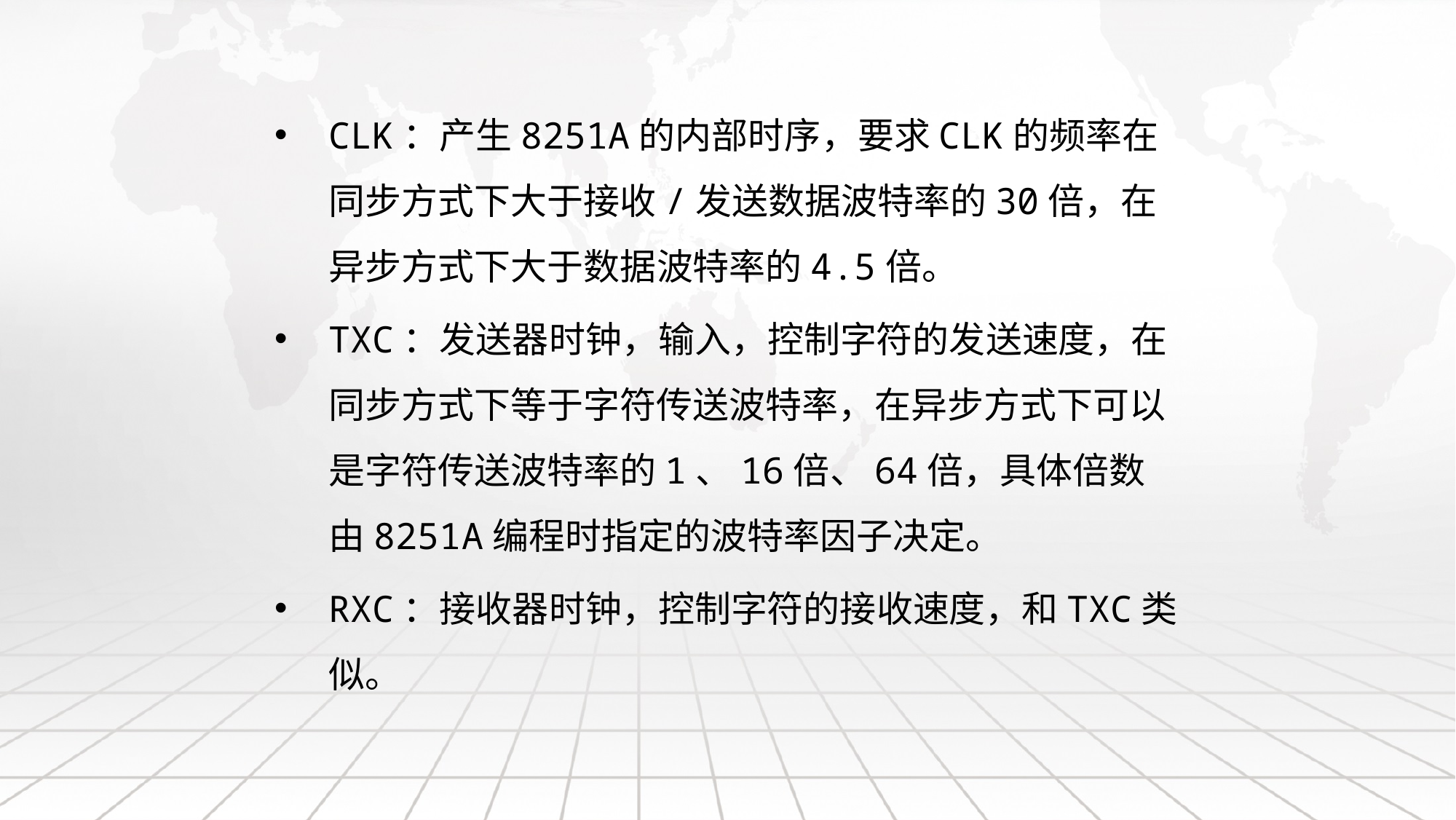

CLK：产生8251A的内部时序，要求CLK的频率在同步方式下大于接收/发送数据波特率的30倍，在异步方式下大于数据波特率的4.5倍。
TXC：发送器时钟，输入，控制字符的发送速度，在同步方式下等于字符传送波特率，在异步方式下可以是字符传送波特率的1、16倍、64倍，具体倍数由8251A编程时指定的波特率因子决定。
RXC：接收器时钟，控制字符的接收速度，和TXC类似。